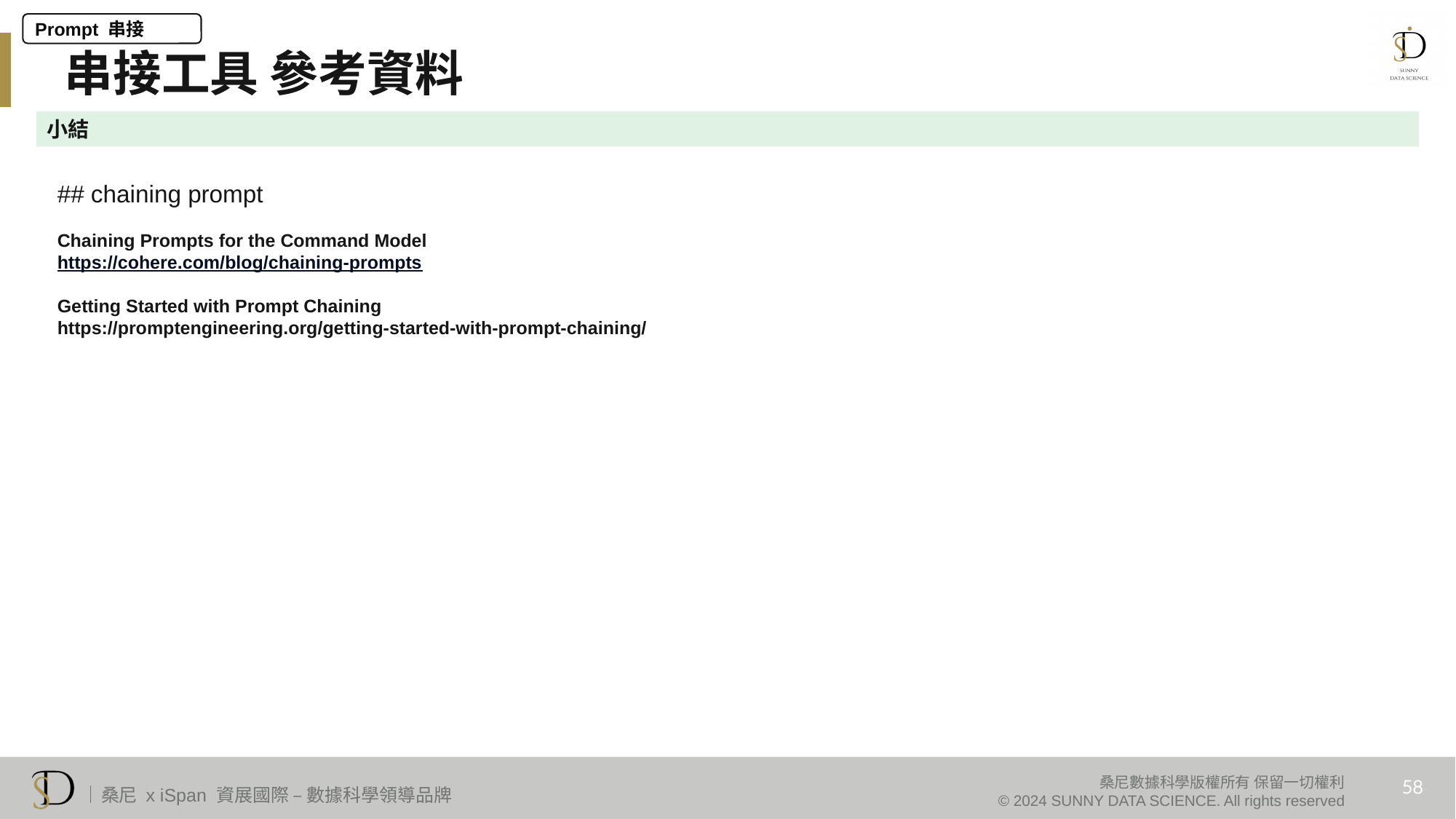

Prompt 串接
串接工具 參考資料
小結
## chaining prompt

Chaining Prompts for the Command Model
https://cohere.com/blog/chaining-prompts

Getting Started with Prompt Chaining
https://promptengineering.org/getting-started-with-prompt-chaining/